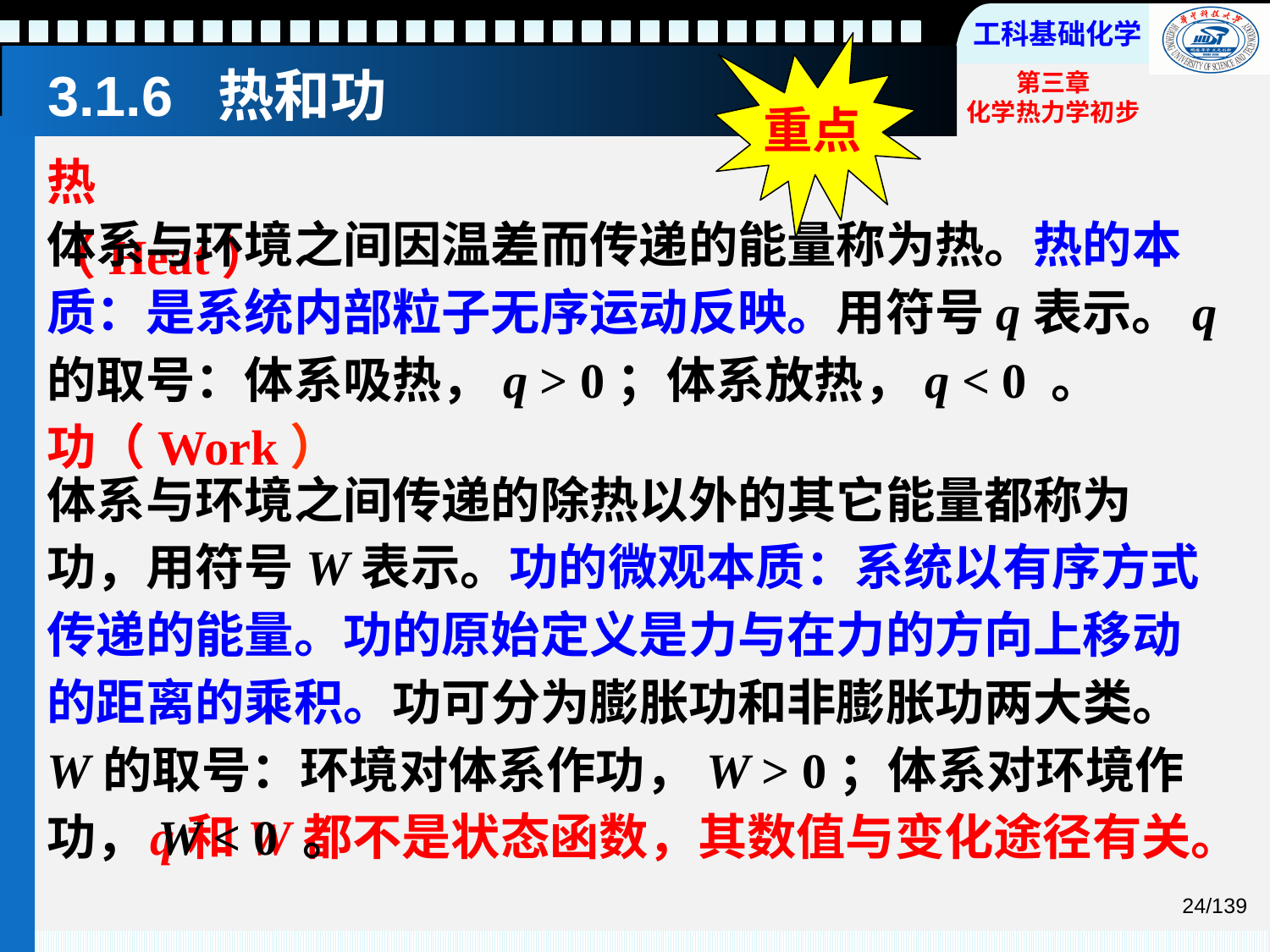

重点
# 3.1.6  热和功
热（Heat）
体系与环境之间因温差而传递的能量称为热。热的本质：是系统内部粒子无序运动反映。用符号q表示。q的取号：体系吸热，q > 0；体系放热，q < 0 。
功（Work）
体系与环境之间传递的除热以外的其它能量都称为功，用符号W表示。功的微观本质：系统以有序方式传递的能量。功的原始定义是力与在力的方向上移动的距离的乘积。功可分为膨胀功和非膨胀功两大类。W的取号：环境对体系作功，W > 0；体系对环境作功，W < 0 。
q和W都不是状态函数，其数值与变化途径有关。